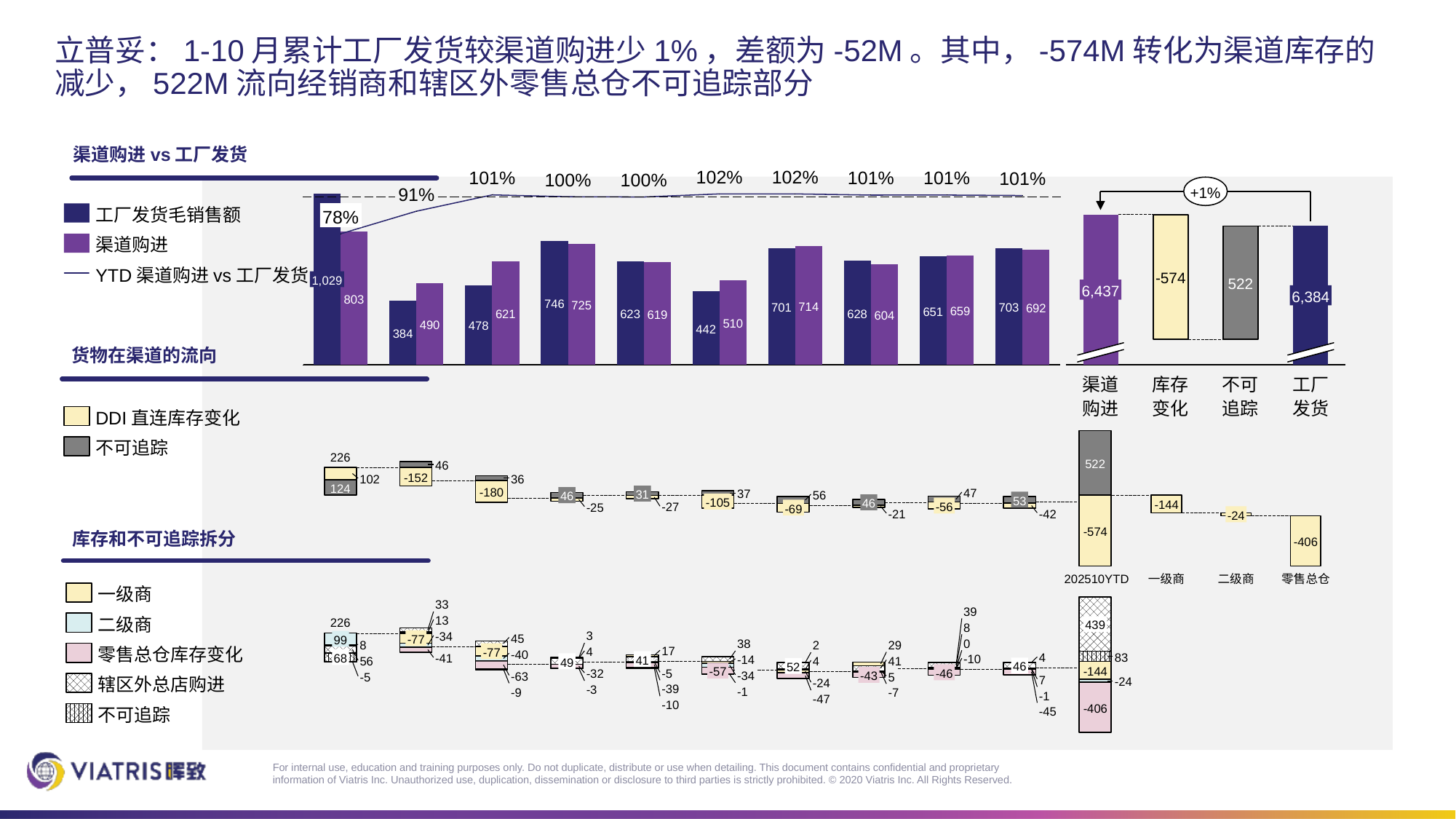

# 立普妥：1-10月累计工厂发货较渠道购进少1%，差额为-52M。其中，-574M转化为渠道库存的减少，522M流向经销商和辖区外零售总仓不可追踪部分
渠道购进vs工厂发货
102%
102%
101%
101%
101%
101%
100%
100%

+1%
91%

### Chart

| Category |  |  |  |
|---|---|---|---|
工厂发货毛销售额
78%

### Chart

| Category |  |  |
|---|---|---|
渠道购进

YTD渠道购进vs工厂发货
-574
1,029
522
6,437
6,384
803
746
725
714
703
701
692
659
651
628
623
621
619
604
510
490
478
442
384
货物在渠道的流向

渠道购进
库存变化
不可追踪
工厂发货
DDI直连库存变化

### Chart

| Category |  |  |  |
|---|---|---|---|
不可追踪

226
522
46
-152
36
102
124
-180
47
37

### Chart

| Category |  |  |
|---|---|---|
31
56
46
53

-105
46
-144
-56
-27
-25
-69
-42
-21
-24
库存和不可追踪拆分
-574
-406
202510YTD
一级商
二级商
零售总仓
一级商

### Chart

| Category |  |  |  |  |  |  |
|---|---|---|---|---|---|---|
33
39
二级商
13

226
439
8
3
-34
45
-77
99
0
38
29
8
2
零售总仓库存变化
17
4

-77
-40
83
4
68
-41
-10
-14
41
41
56
4
49
46
52

-144
-57
-5
-46
-32
-34
-43
-63
5
-5
7
辖区外总店购进
-24

-24
-39
-3
-1
-9
-7
-1
-47
-10
-406
不可追踪
-45